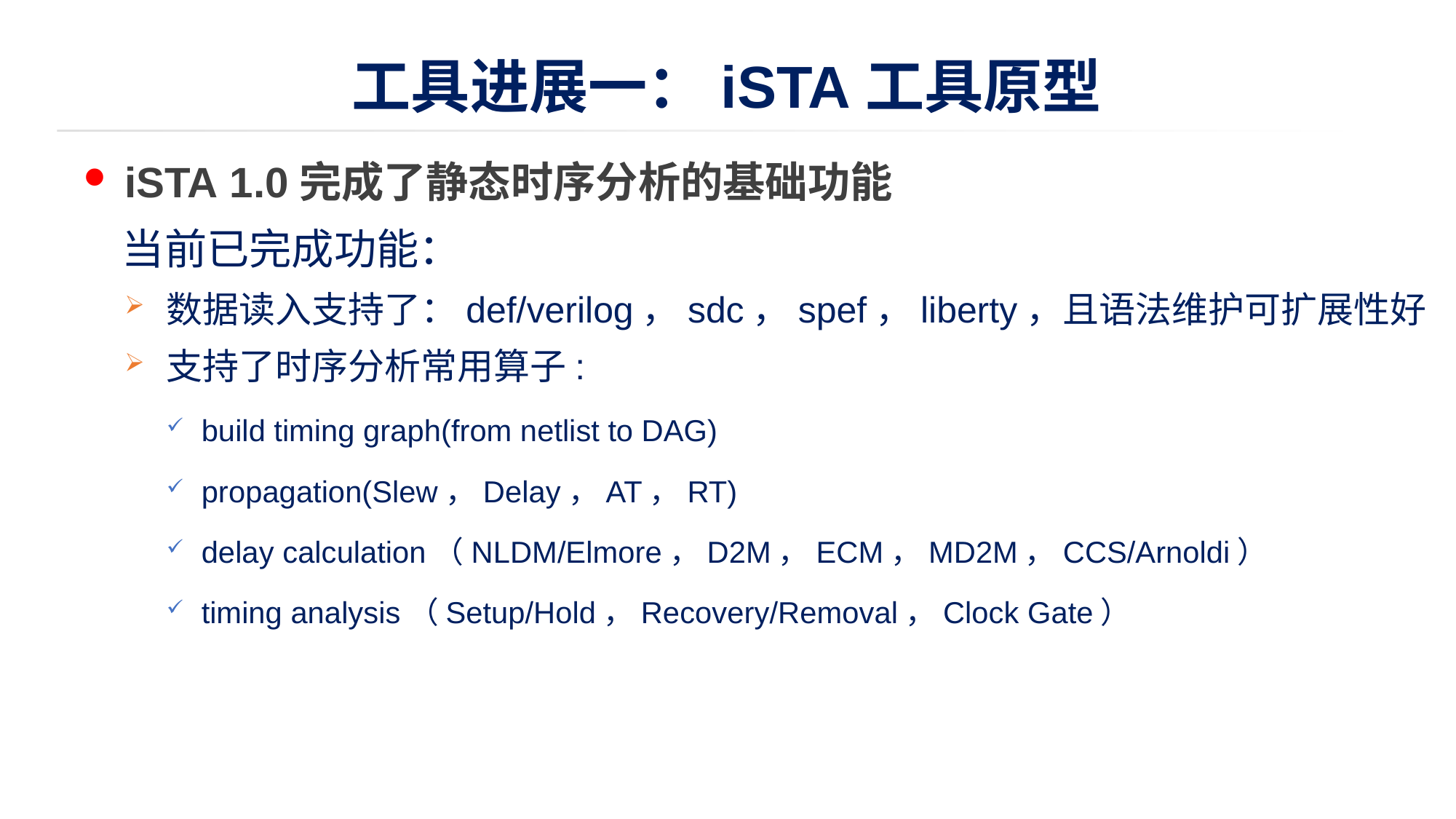

# 工具进展一：iSTA工具原型
iSTA 1.0完成了静态时序分析的基础功能
   当前已完成功能：
数据读入支持了：def/verilog，sdc，spef，liberty，且语法维护可扩展性好
支持了时序分析常用算子:
build timing graph(from netlist to DAG)
propagation(Slew，Delay，AT，RT)
delay calculation（NLDM/Elmore，D2M，ECM，MD2M，CCS/Arnoldi）
timing analysis（Setup/Hold，Recovery/Removal，Clock Gate）